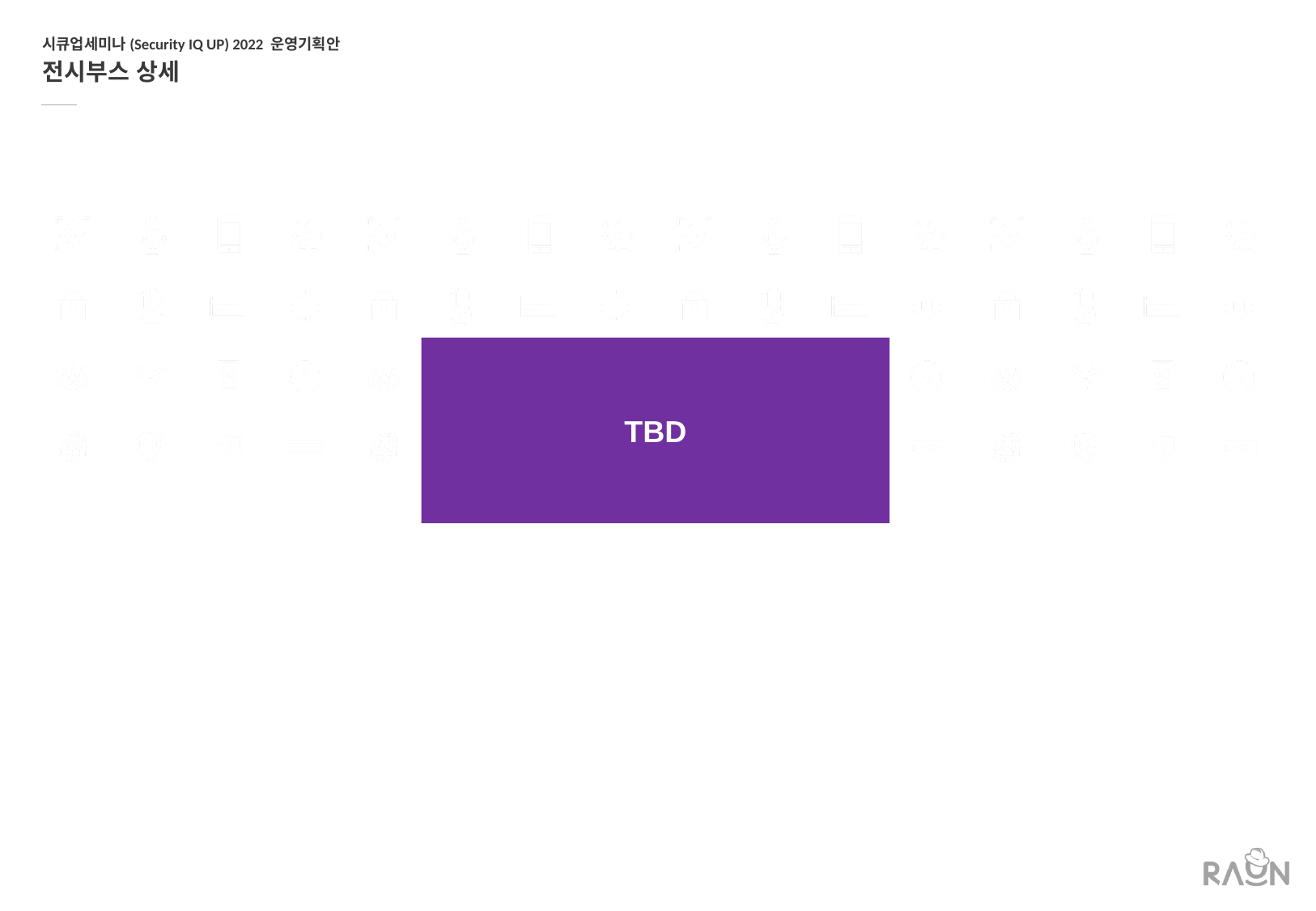

시큐업세미나(Security IQ UP) 2022 운영기획안
전시부스 상세
TBD